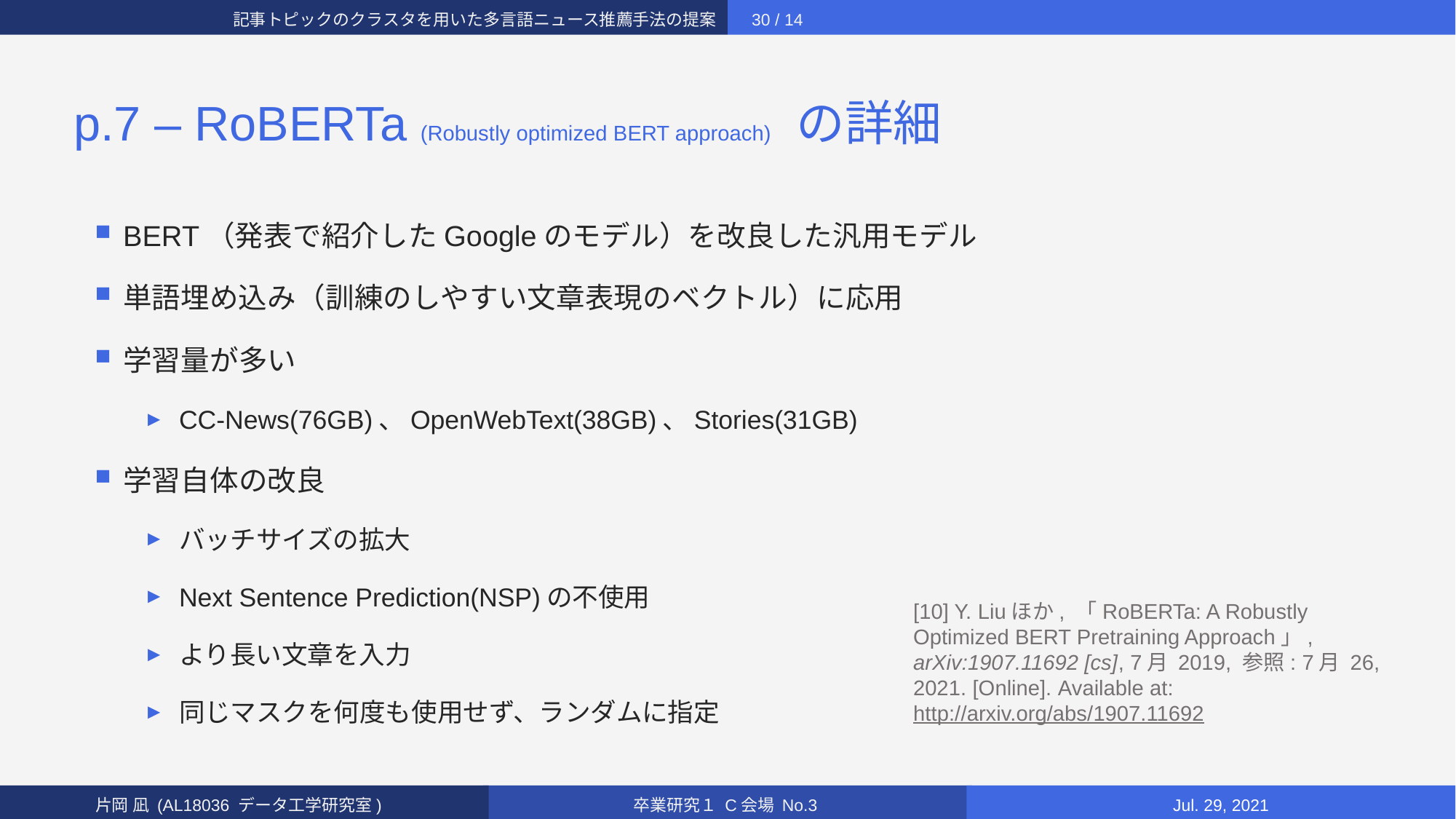

# p.7 – RoBERTa (Robustly optimized BERT approach) の詳細
BERT（発表で紹介したGoogleのモデル）を改良した汎用モデル
単語埋め込み（訓練のしやすい文章表現のベクトル）に応用
学習量が多い
CC-News(76GB)、OpenWebText(38GB)、Stories(31GB)
学習自体の改良
バッチサイズの拡大
Next Sentence Prediction(NSP)の不使用
より長い文章を入力
同じマスクを何度も使用せず、ランダムに指定

[10] Y. Liuほか, 「RoBERTa: A Robustly Optimized BERT Pretraining Approach」, arXiv:1907.11692 [cs], 7月 2019, 参照: 7月 26, 2021. [Online]. Available at: http://arxiv.org/abs/1907.11692